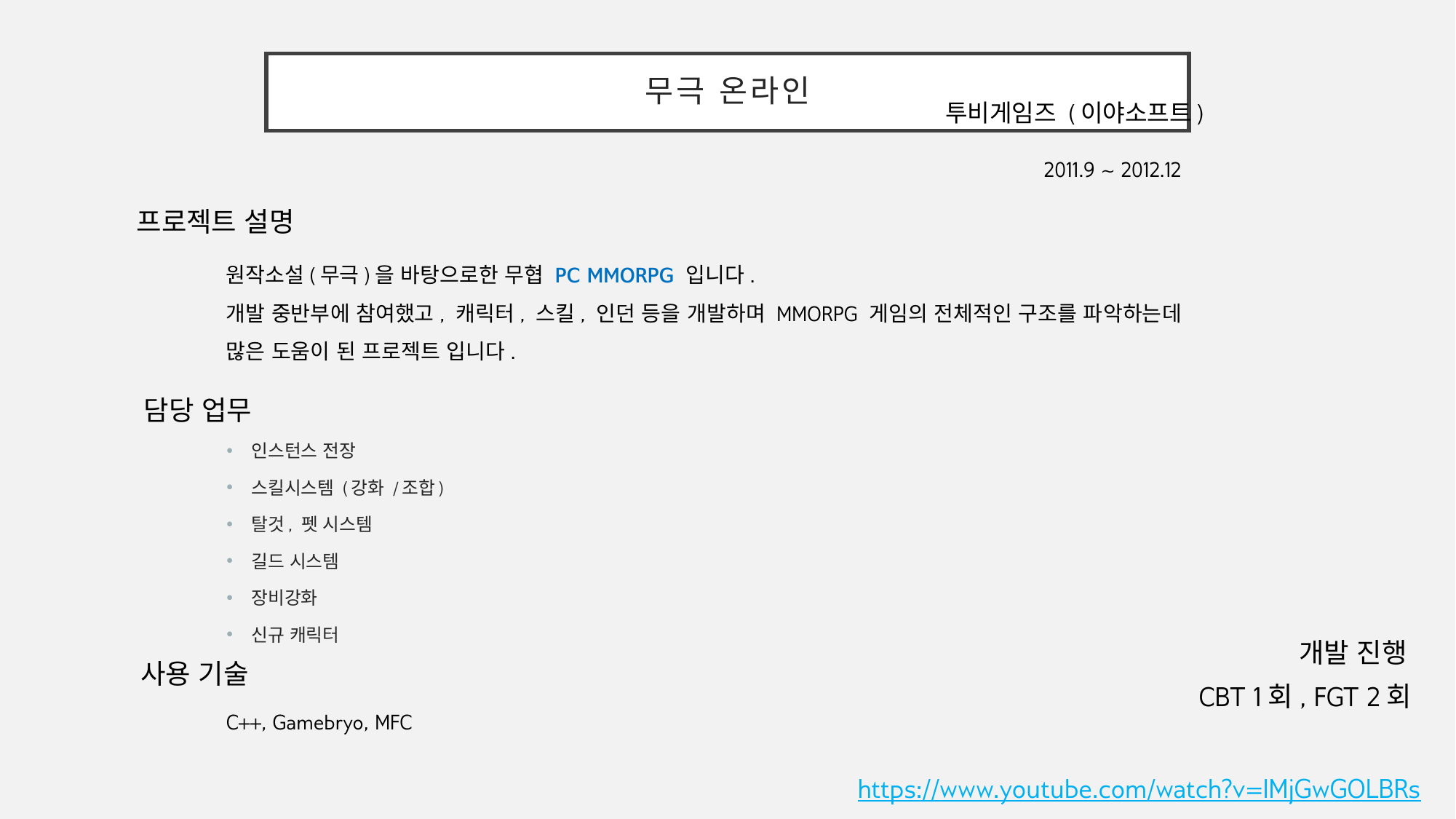

# 무극 온라인
투비게임즈 (이야소프트)
2011.9 ~ 2012.12
프로젝트 설명
원작소설(무극)을 바탕으로한 무협 PC MMORPG 입니다.
개발 중반부에 참여했고, 캐릭터, 스킬, 인던 등을 개발하며 MMORPG 게임의 전체적인 구조를 파악하는데
많은 도움이 된 프로젝트 입니다.

담당 업무
인스턴스 전장
스킬시스템 (강화 /조합)
탈것, 펫 시스템
길드 시스템
장비강화
신규 캐릭터
개발 진행
사용 기술
CBT 1회, FGT 2회
C++, Gamebryo, MFC
https://www.youtube.com/watch?v=lMjGwGOLBRs